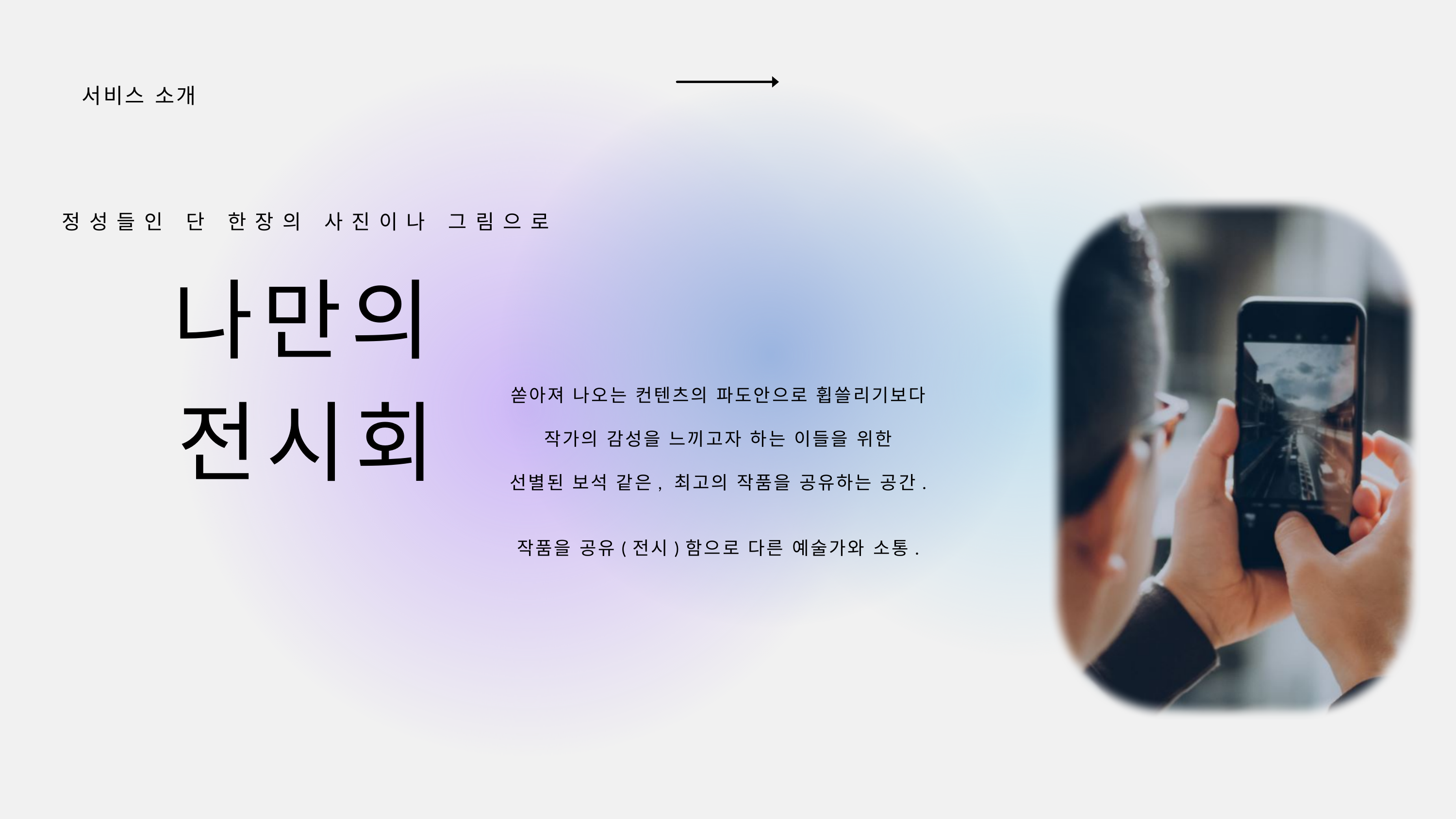

서비스 소개

정성들인 단 한장의 사진이나 그림으로
나만의 전시회
쏟아져 나오는 컨텐츠의 파도안으로 휩쓸리기보다

작가의 감성을 느끼고자 하는 이들을 위한

선별된 보석 같은, 최고의 작품을 공유하는 공간.

작품을 공유(전시)함으로 다른 예술가와 소통.